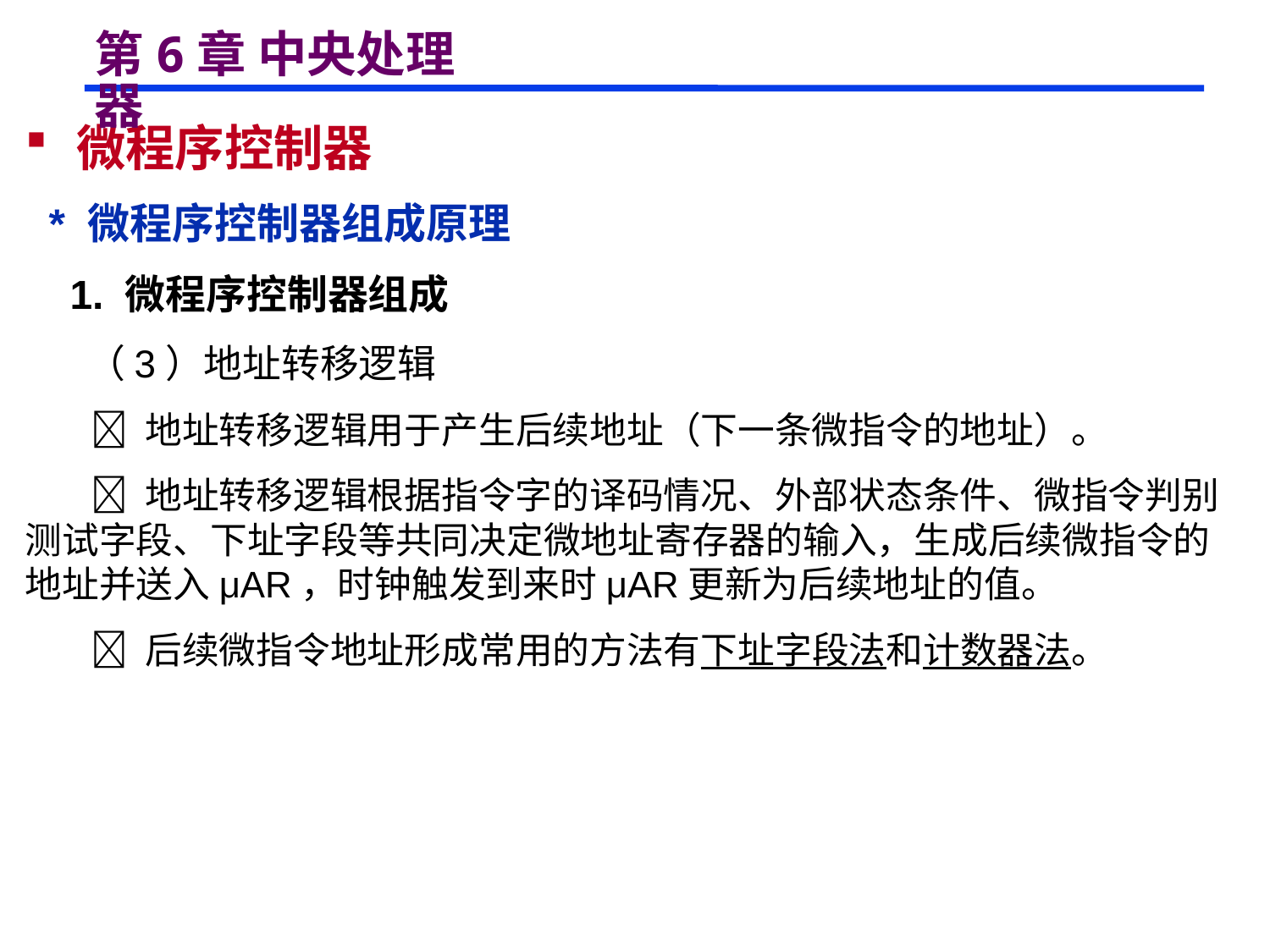

# 第6章 中央处理器
 微程序控制器
  * 微程序控制器组成原理
    1. 微程序控制器组成
      （3）地址转移逻辑
        ♦ 地址转移逻辑用于产生后续地址（下一条微指令的地址）。
        ♦ 地址转移逻辑根据指令字的译码情况、外部状态条件、微指令判别测试字段、下址字段等共同决定微地址寄存器的输入，生成后续微指令的地址并送入μAR，时钟触发到来时μAR更新为后续地址的值。
        ♦ 后续微指令地址形成常用的方法有下址字段法和计数器法。